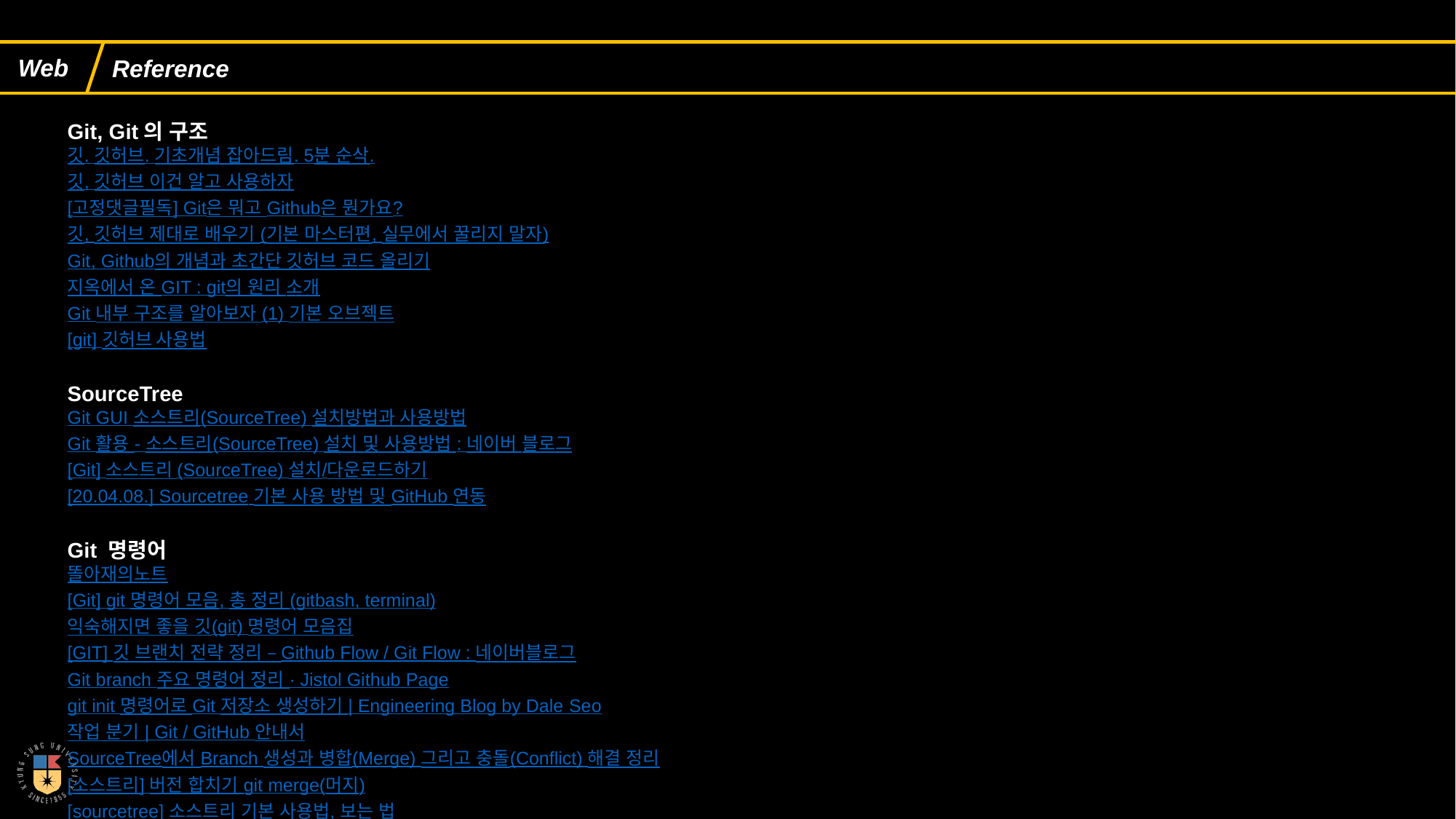

Reference
Git, Git의 구조
깃. 깃허브. 기초개념 잡아드림. 5분 순삭.
깃, 깃허브 이건 알고 사용하자
[고정댓글필독] Git은 뭐고 Github은 뭔가요?
깃, 깃허브 제대로 배우기 (기본 마스터편, 실무에서 꿀리지 말자)
Git, Github의 개념과 초간단 깃허브 코드 올리기
지옥에서 온 GIT : git의 원리 소개
Git 내부 구조를 알아보자 (1) 기본 오브젝트
[git] 깃허브 사용법

SourceTree
Git GUI 소스트리(SourceTree) 설치방법과 사용방법
Git 활용 - 소스트리(SourceTree) 설치 및 사용방법 : 네이버 블로그
[Git] 소스트리 (SourceTree) 설치/다운로드하기
[20.04.08.] Sourcetree 기본 사용 방법 및 GitHub 연동

Git 명령어
똘아재의노트
[Git] git 명령어 모음, 총 정리 (gitbash, terminal)
익숙해지면 좋을 깃(git) 명령어 모음집
[GIT] 깃 브랜치 전략 정리 – Github Flow / Git Flow : 네이버블로그
Git branch 주요 명령어 정리 · Jistol Github Page
git init 명령어로 Git 저장소 생성하기 | Engineering Blog by Dale Seo
작업 분기 | Git / GitHub 안내서
SourceTree에서 Branch 생성과 병합(Merge) 그리고 충돌(Conflict) 해결 정리
[소스트리] 버전 합치기 git merge(머지)
[sourcetree] 소스트리 기본 사용법, 보는 법